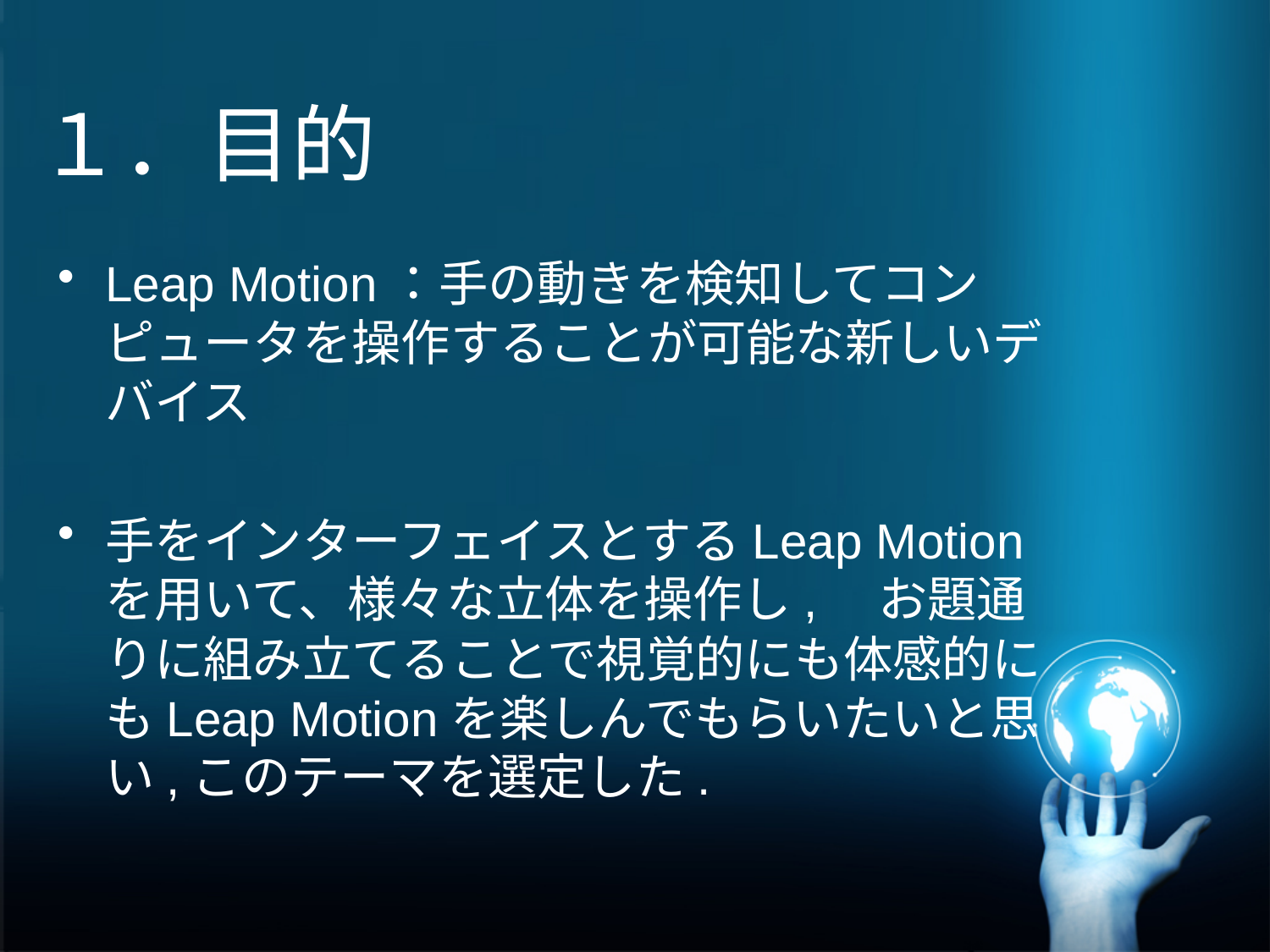

# １．目的
Leap Motion：手の動きを検知してコンピュータを操作することが可能な新しいデバイス

手をインターフェイスとするLeap Motionを用いて、様々な立体を操作し,　お題通りに組み立てることで視覚的にも体感的にもLeap Motionを楽しんでもらいたいと思い,このテーマを選定した.